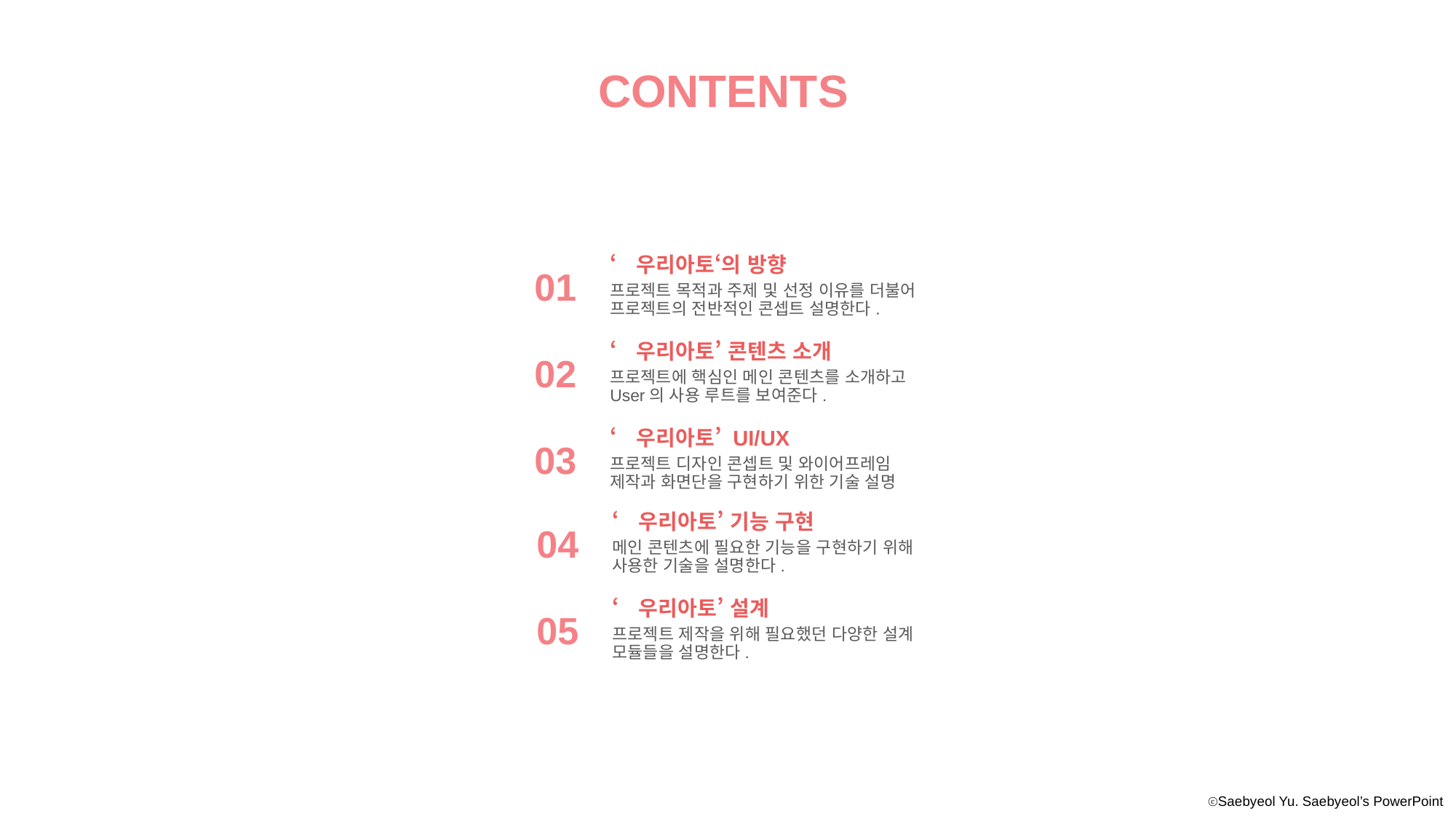

CONTENTS
‘우리아토‘의 방향
01
프로젝트 목적과 주제 및 선정 이유를 더불어 프로젝트의 전반적인 콘셉트 설명한다.
‘우리아토’ 콘텐츠 소개
02
프로젝트에 핵심인 메인 콘텐츠를 소개하고 User의 사용 루트를 보여준다.
‘우리아토’ UI/UX
03
프로젝트 디자인 콘셉트 및 와이어프레임 제작과 화면단을 구현하기 위한 기술 설명
‘우리아토’ 기능 구현
04
메인 콘텐츠에 필요한 기능을 구현하기 위해 사용한 기술을 설명한다.
‘우리아토’ 설계
05
프로젝트 제작을 위해 필요했던 다양한 설계 모듈들을 설명한다.